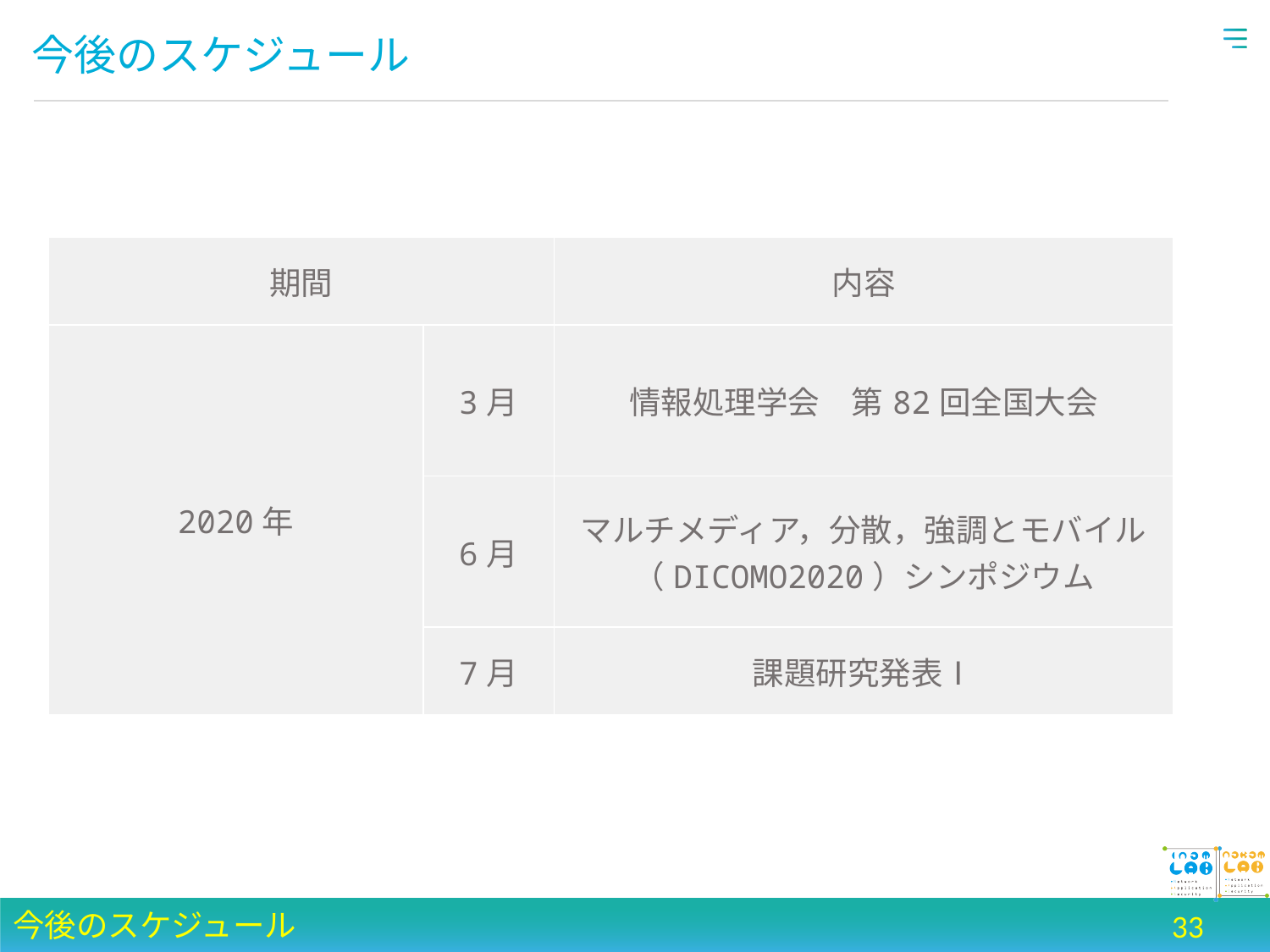

# 今後のスケジュール

| 期間 |  | 内容 |
| --- | --- | --- |
| 2020年 | 3月 | 情報処理学会　第82回全国大会 |
|  | 6月 | マルチメディア，分散，強調とモバイル （DICOMO2020）シンポジウム |
|  | 7月 | 課題研究発表Ⅰ |
今後のスケジュール